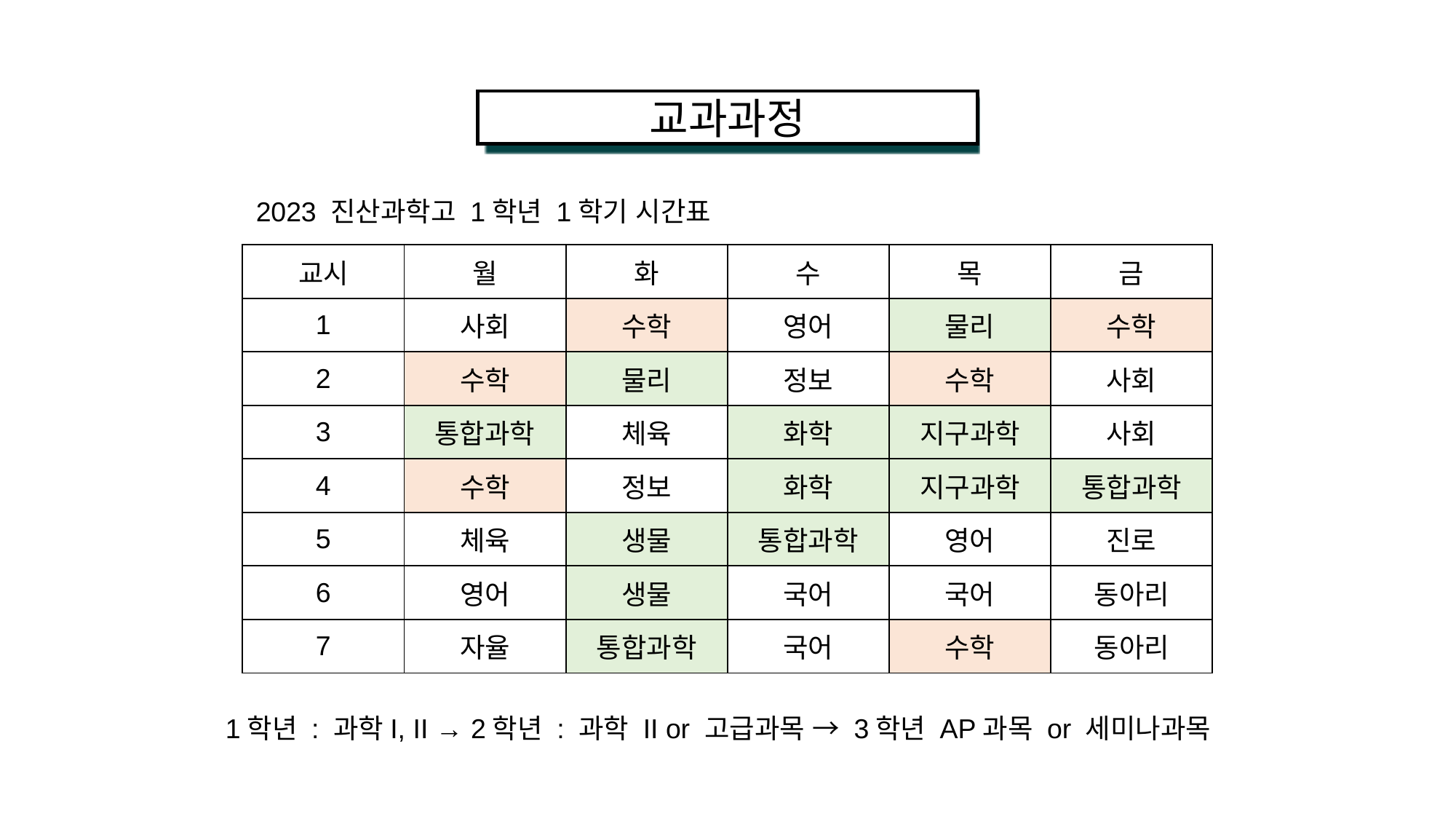

교과과정
2023 진산과학고 1학년 1학기 시간표
| 교시 | 월 | 화 | 수 | 목 | 금 |
| --- | --- | --- | --- | --- | --- |
| 1 | 사회 | 수학 | 영어 | 물리 | 수학 |
| 2 | 수학 | 물리 | 정보 | 수학 | 사회 |
| 3 | 통합과학 | 체육 | 화학 | 지구과학 | 사회 |
| 4 | 수학 | 정보 | 화학 | 지구과학 | 통합과학 |
| 5 | 체육 | 생물 | 통합과학 | 영어 | 진로 |
| 6 | 영어 | 생물 | 국어 | 국어 | 동아리 |
| 7 | 자율 | 통합과학 | 국어 | 수학 | 동아리 |
1학년 : 과학I, II → 2학년 : 과학 II or 고급과목 → 3학년 AP과목 or 세미나과목